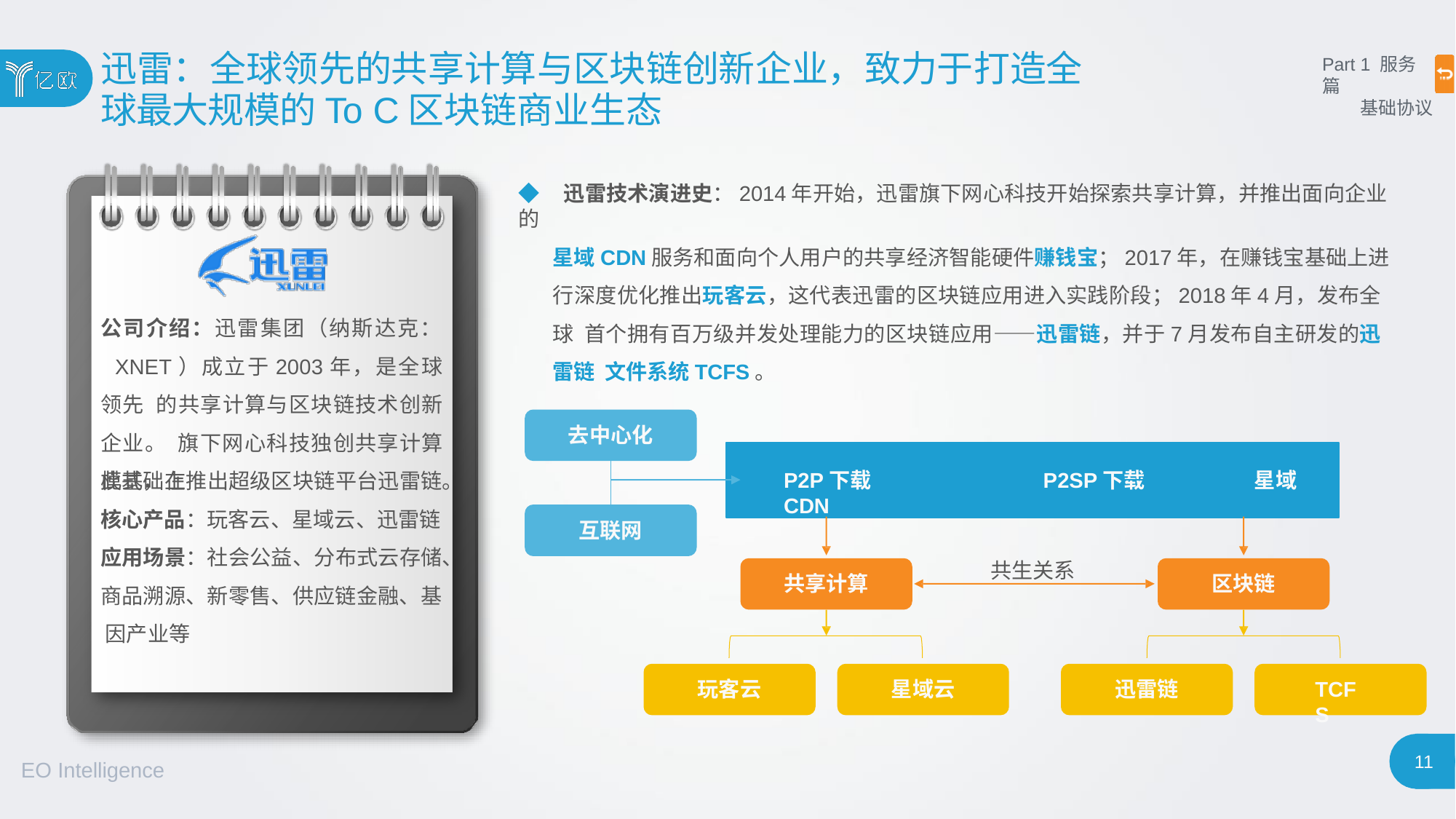

# 迅雷：全球领先的共享计算与区块链创新企业，致力于打造全
球最大规模的To C区块链商业生态
Part 1 服务篇
基础协议

◆ 迅雷技术演进史：2014年开始，迅雷旗下网心科技开始探索共享计算，并推出面向企业的
星域CDN服务和面向个人用户的共享经济智能硬件赚钱宝；2017年，在赚钱宝基础上进
行深度优化推出玩客云，这代表迅雷的区块链应用进入实践阶段；2018年4月，发布全球  首个拥有百万级并发处理能力的区块链应用——迅雷链，并于7月发布自主研发的迅雷链  文件系统TCFS。

公司介绍：迅雷集团（纳斯达克：  XNET）成立于2003年，是全球领先  的共享计算与区块链技术创新企业。  旗下网心科技独创共享计算模式，在

去中心化

P2P下载	P2SP下载	星域CDN

此基础上推出超级区块链平台迅雷链。

核心产品：玩客云、星域云、迅雷链

互联网
应用场景：社会公益、分布式云存储、
共生关系

商品溯源、新零售、供应链金融、基  因产业等
共享计算
区块链

玩客云
星域云
迅雷链
TCFS
11
EO Intelligence